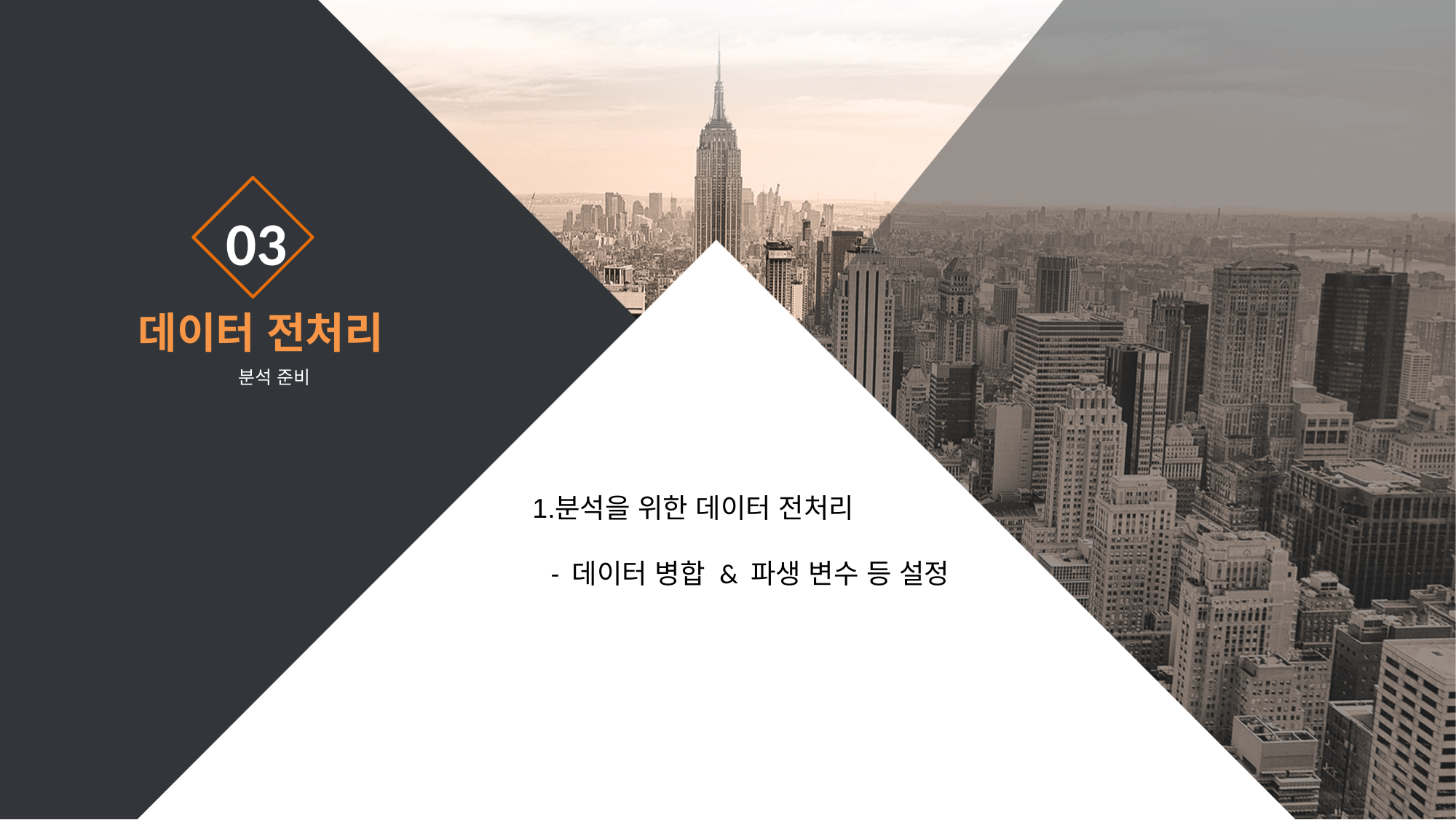

03
데이터 전처리
분석 준비
분석을 위한 데이터 전처리
   - 데이터 병합 & 파생 변수 등 설정